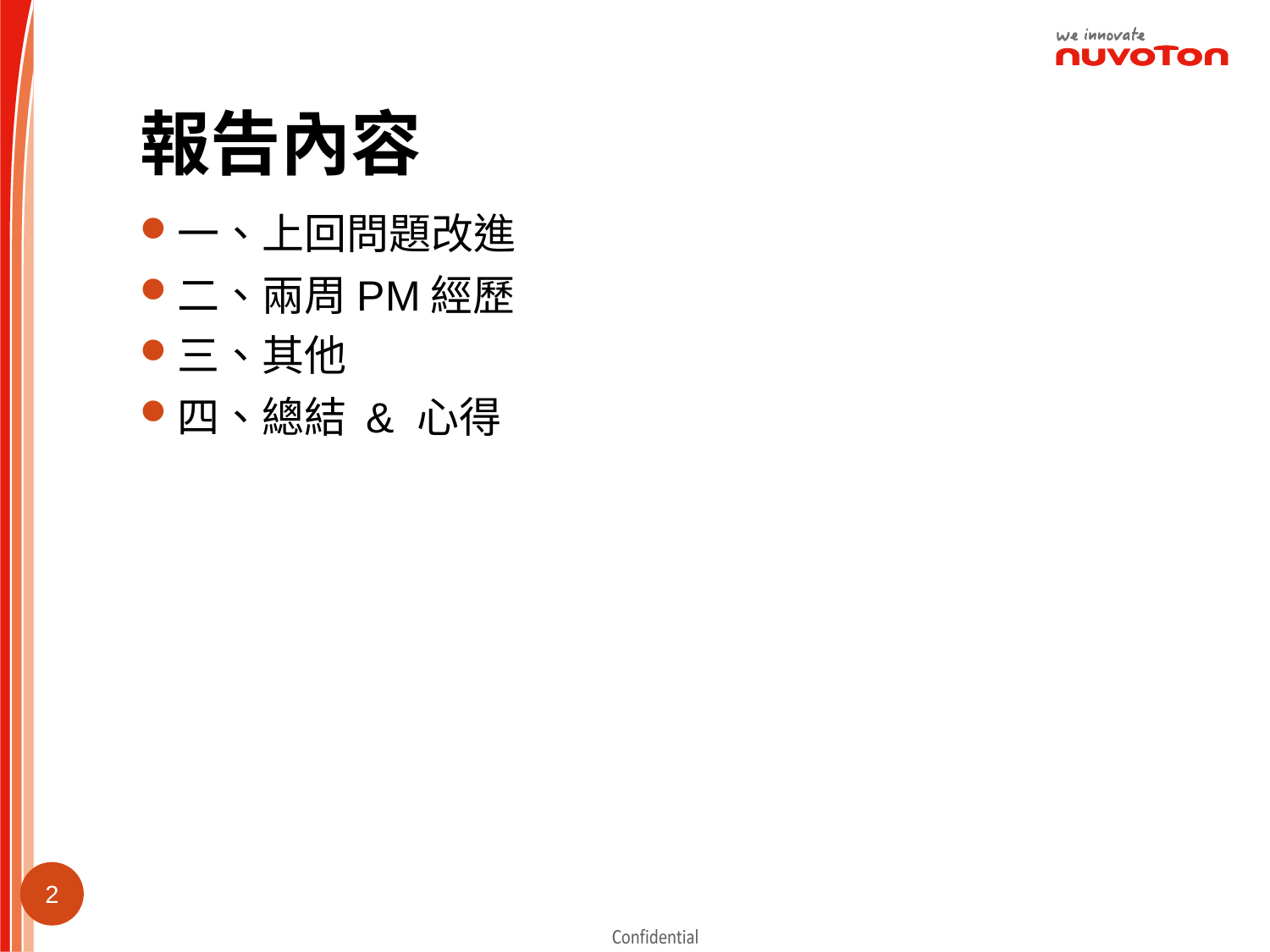

# 報告內容
一、上回問題改進
二、兩周PM經歷
三、其他
四、總結 & 心得

2